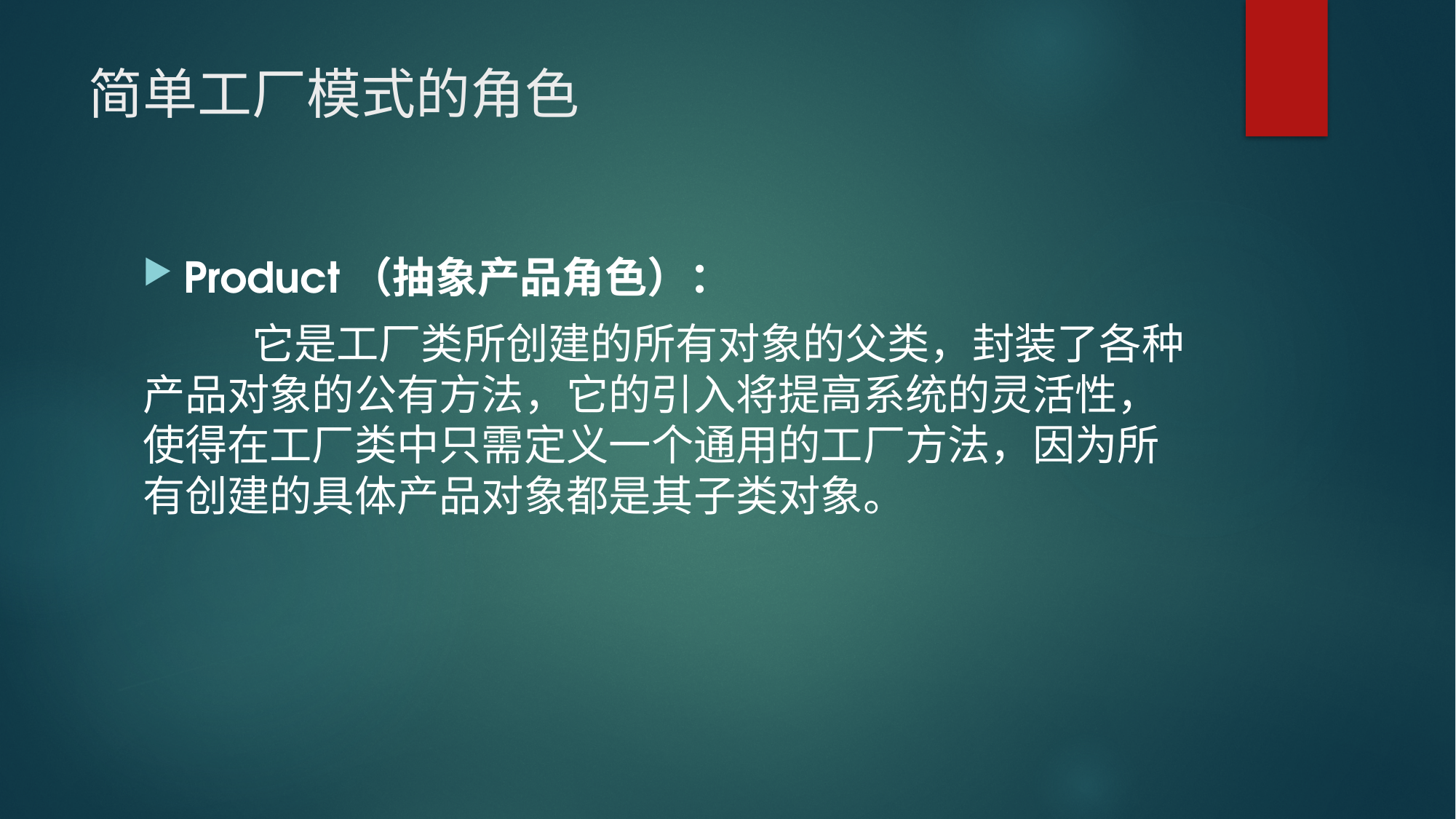

# 简单工厂模式的角色
Product（抽象产品角色）：
	它是工厂类所创建的所有对象的父类，封装了各种产品对象的公有方法，它的引入将提高系统的灵活性，使得在工厂类中只需定义一个通用的工厂方法，因为所有创建的具体产品对象都是其子类对象。